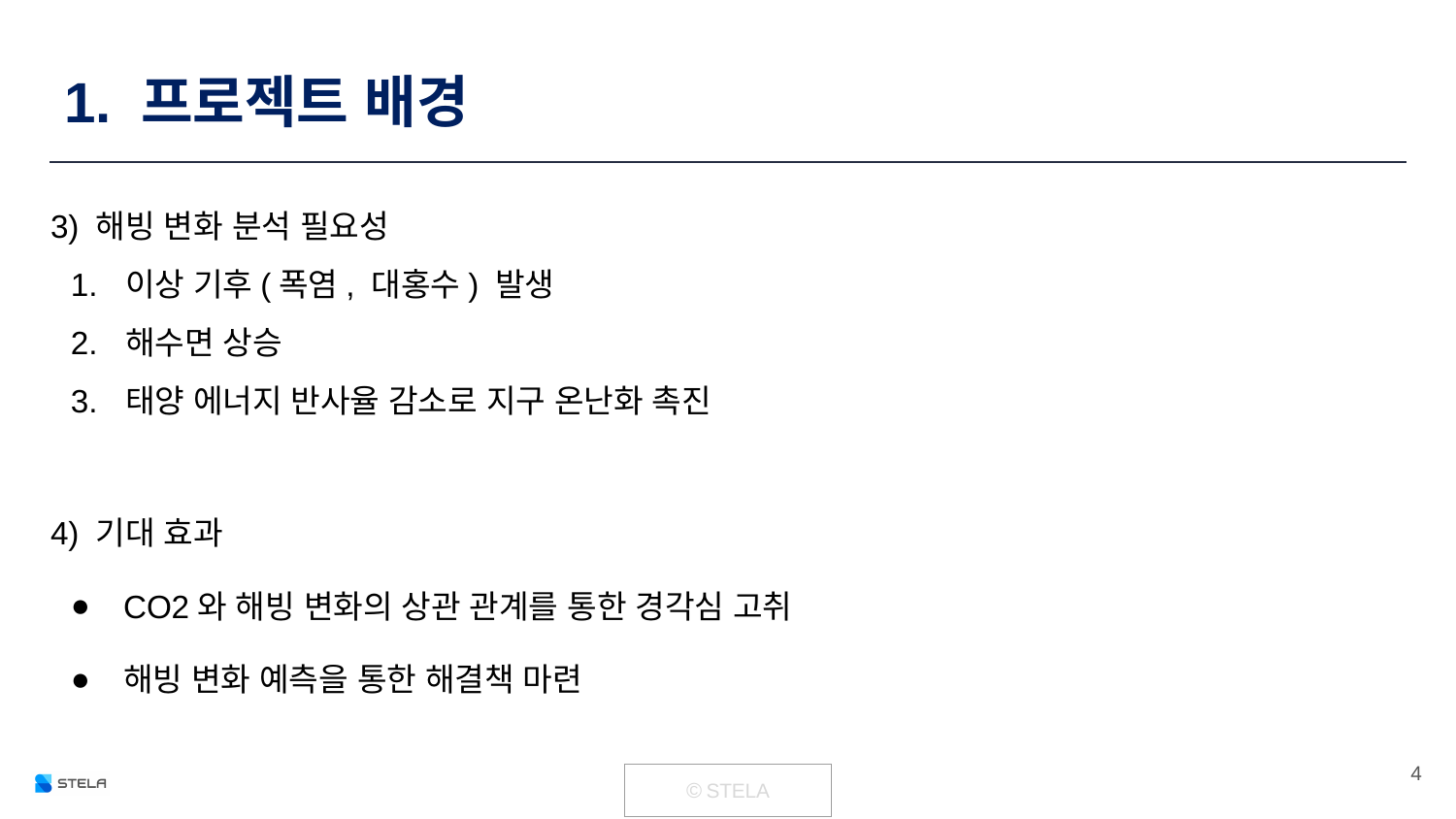

# 1. 프로젝트 배경
3) 해빙 변화 분석 필요성
이상 기후(폭염, 대홍수) 발생
해수면 상승
태양 에너지 반사율 감소로 지구 온난화 촉진

4) 기대 효과
CO2와 해빙 변화의 상관 관계를 통한 경각심 고취
해빙 변화 예측을 통한 해결책 마련

4
| © STELA |
| --- |